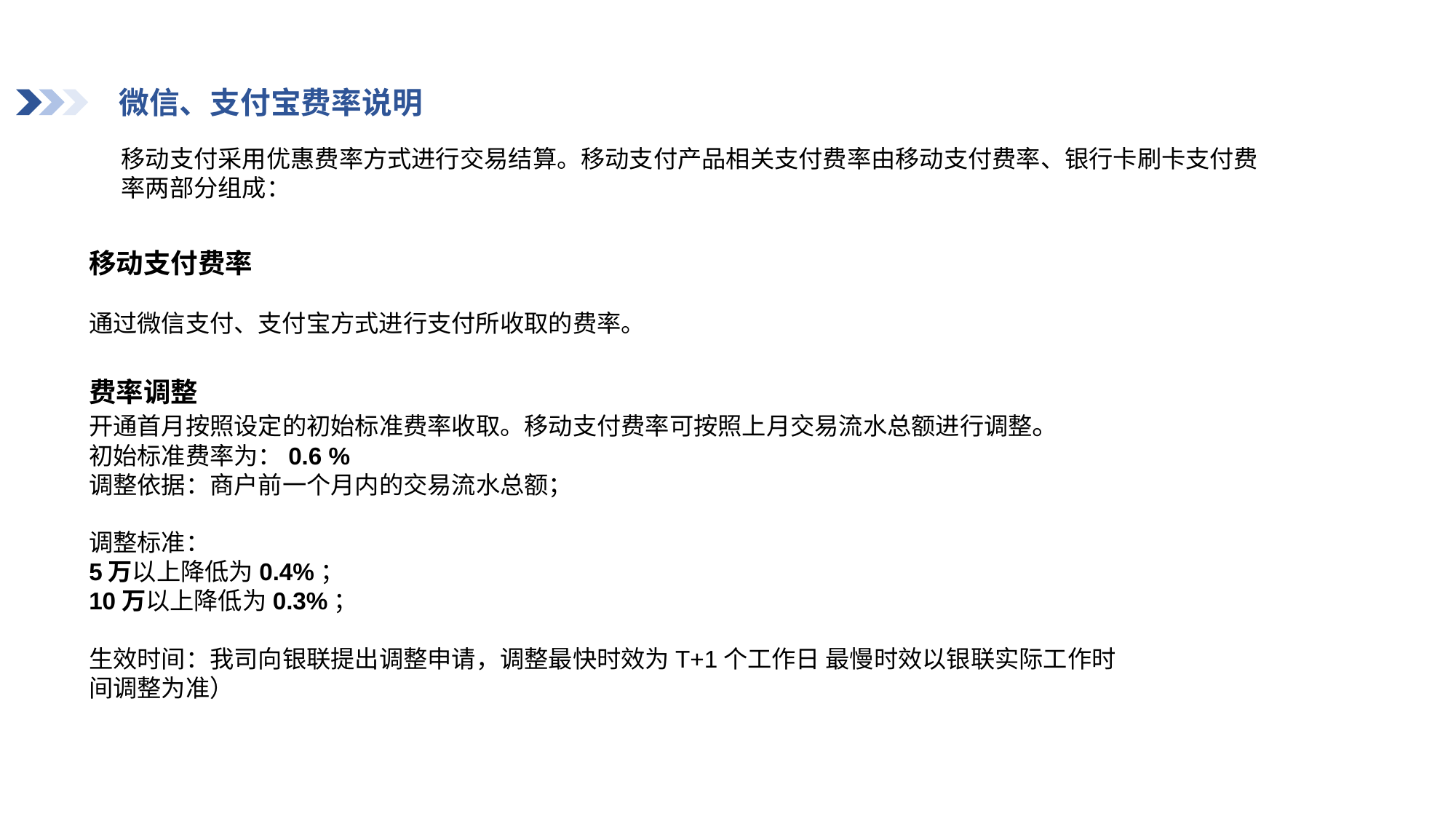

微信、支付宝费率说明

移动支付采用优惠费率方式进行交易结算。移动支付产品相关支付费率由移动支付费率、银行卡刷卡支付费率两部分组成：

移动支付费率

通过微信支付、支付宝方式进行支付所收取的费率。

费率调整
开通首月按照设定的初始标准费率收取。移动支付费率可按照上月交易流水总额进行调整。
初始标准费率为：0.6 %
调整依据：商户前一个月内的交易流水总额；

调整标准：
5万以上降低为0.4%；
10万以上降低为0.3%；

生效时间：我司向银联提出调整申请，调整最快时效为T+1个工作日 最慢时效以银联实际工作时间调整为准）